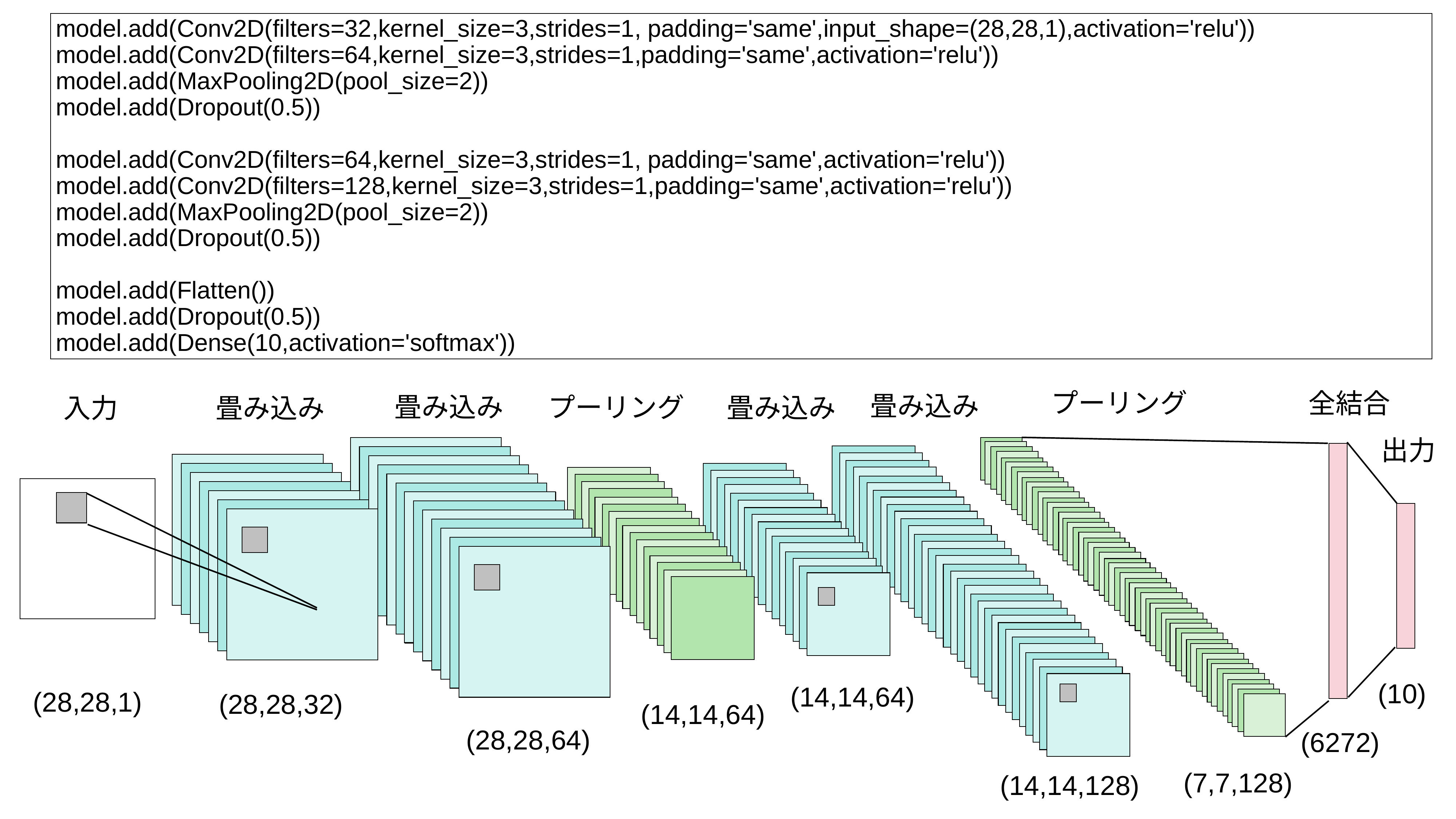

model.add(Conv2D(filters=32,kernel_size=3,strides=1, padding='same',input_shape=(28,28,1),activation='relu'))
model.add(Conv2D(filters=64,kernel_size=3,strides=1,padding='same',activation='relu'))
model.add(MaxPooling2D(pool_size=2))
model.add(Dropout(0.5))

model.add(Conv2D(filters=64,kernel_size=3,strides=1, padding='same',activation='relu'))
model.add(Conv2D(filters=128,kernel_size=3,strides=1,padding='same',activation='relu'))
model.add(MaxPooling2D(pool_size=2))
model.add(Dropout(0.5))

model.add(Flatten())
model.add(Dropout(0.5))
model.add(Dense(10,activation='softmax'))
プーリング
全結合
畳み込み
畳み込み

プーリング

畳み込み
畳み込み
入力

出力
(10)
(14,14,64)

(28,28,1)
(28,28,32)
(14,14,64)
(28,28,64)
(6272)
(7,7,128)
(14,14,128)